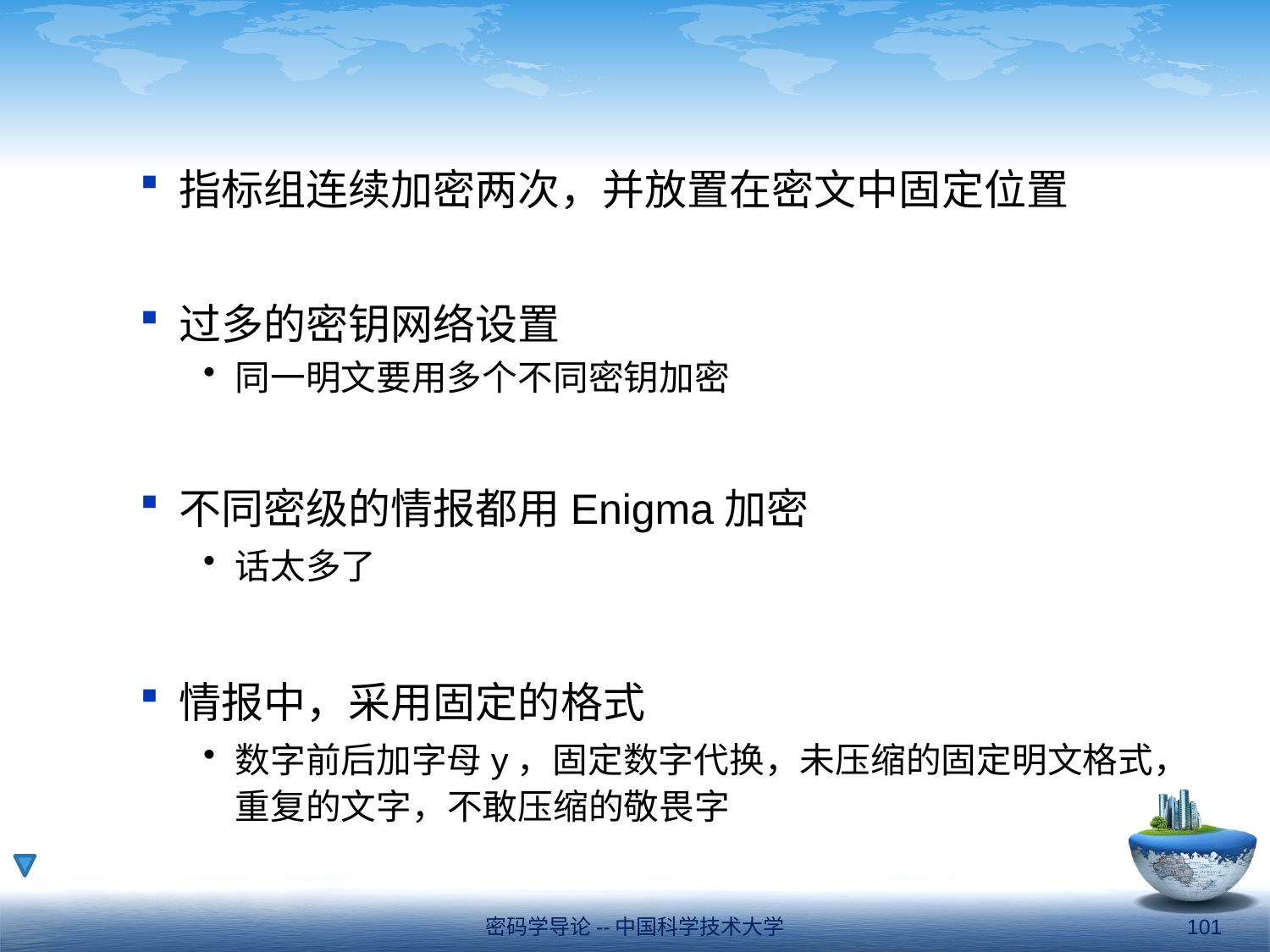

#
指标组连续加密两次，并放置在密文中固定位置

过多的密钥网络设置
同一明文要用多个不同密钥加密

不同密级的情报都用Enigma加密
话太多了

情报中，采用固定的格式
数字前后加字母y，固定数字代换，未压缩的固定明文格式，重复的文字，不敢压缩的敬畏字

密码学导论--中国科学技术大学
101